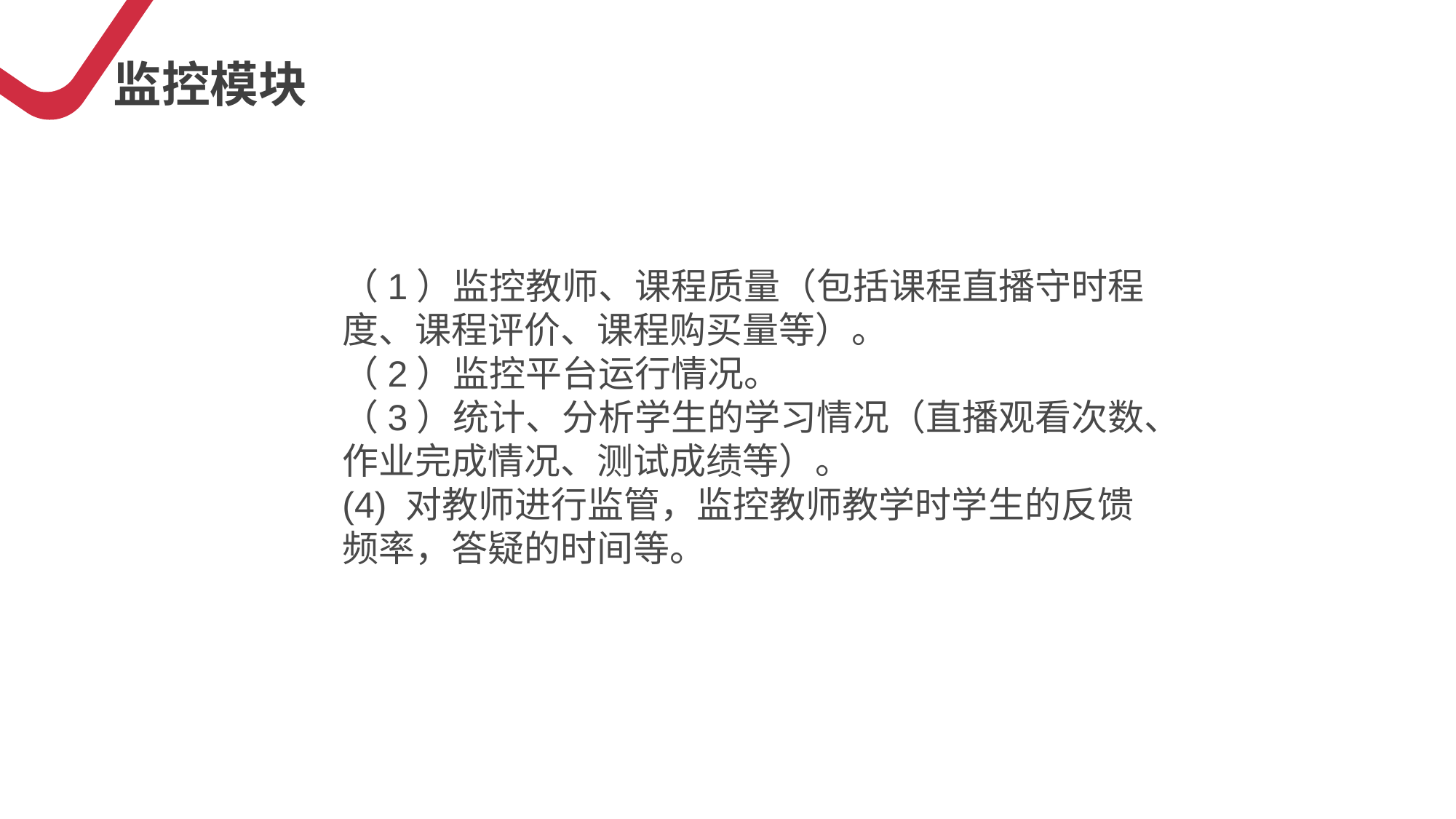

监控模块

（1）监控教师、课程质量（包括课程直播守时程度、课程评价、课程购买量等）。
（2）监控平台运行情况。
（3）统计、分析学生的学习情况（直播观看次数、作业完成情况、测试成绩等）。
(4) 对教师进行监管，监控教师教学时学生的反馈频率，答疑的时间等。